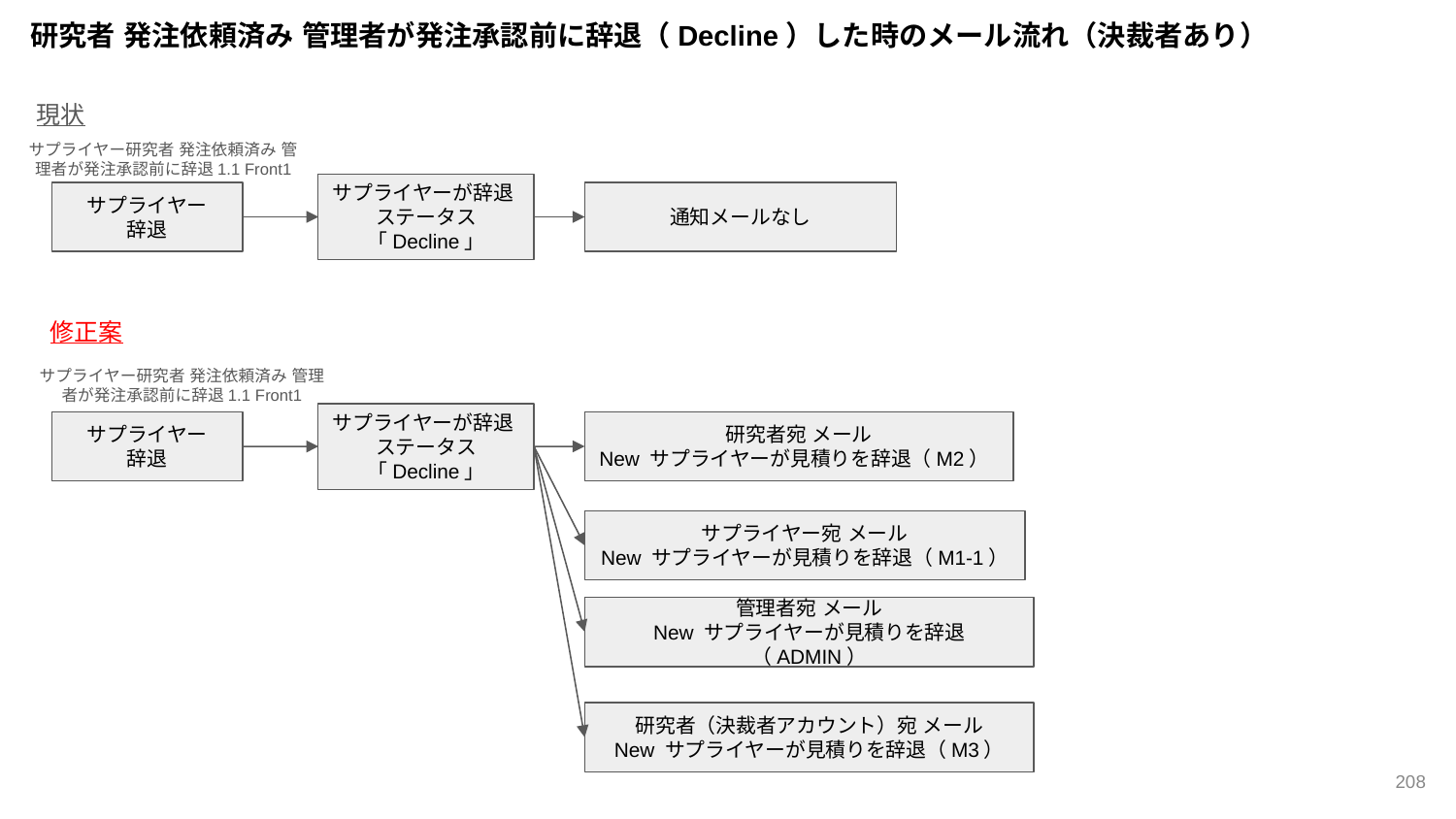

研究者 発注依頼済み 管理者が発注承認前に辞退（Decline）した時のメール流れ（決裁者あり）
現状
サプライヤー研究者 発注依頼済み 管理者が発注承認前に辞退1.1 Front1
サプライヤーが辞退
ステータス
「Decline」
サプライヤー
辞退
通知メールなし
修正案
サプライヤー研究者 発注依頼済み 管理者が発注承認前に辞退1.1 Front1
サプライヤーが辞退
ステータス
「Decline」
サプライヤー
辞退
研究者宛 メール
New サプライヤーが見積りを辞退（M2）
サプライヤー宛 メール
New サプライヤーが見積りを辞退（M1-1）
管理者宛 メール
New サプライヤーが見積りを辞退（ADMIN）
研究者（決裁者アカウント）宛 メール
New サプライヤーが見積りを辞退（M3）
208